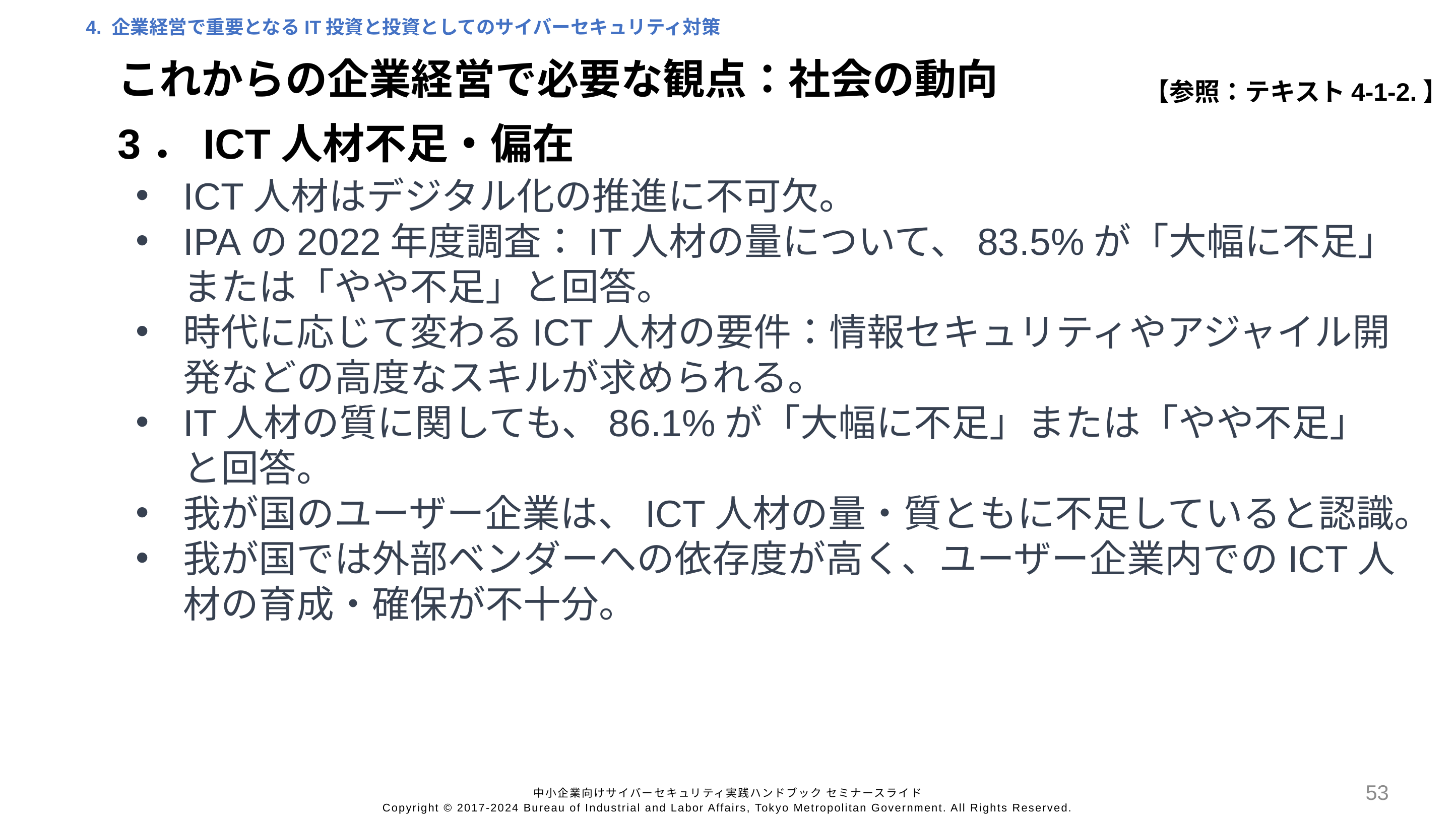

4. 企業経営で重要となるIT投資と投資としてのサイバーセキュリティ対策
これからの企業経営で必要な観点：社会の動向
【参照：テキスト4-1-2.】
3．ICT人材不足・偏在
ICT人材はデジタル化の推進に不可欠。
IPAの2022年度調査：IT人材の量について、83.5%が「大幅に不足」または「やや不足」と回答。
時代に応じて変わるICT人材の要件：情報セキュリティやアジャイル開発などの高度なスキルが求められる。
IT人材の質に関しても、86.1%が「大幅に不足」または「やや不足」と回答。
我が国のユーザー企業は、ICT人材の量・質ともに不足していると認識。
我が国では外部ベンダーへの依存度が高く、ユーザー企業内でのICT人材の育成・確保が不十分。
53